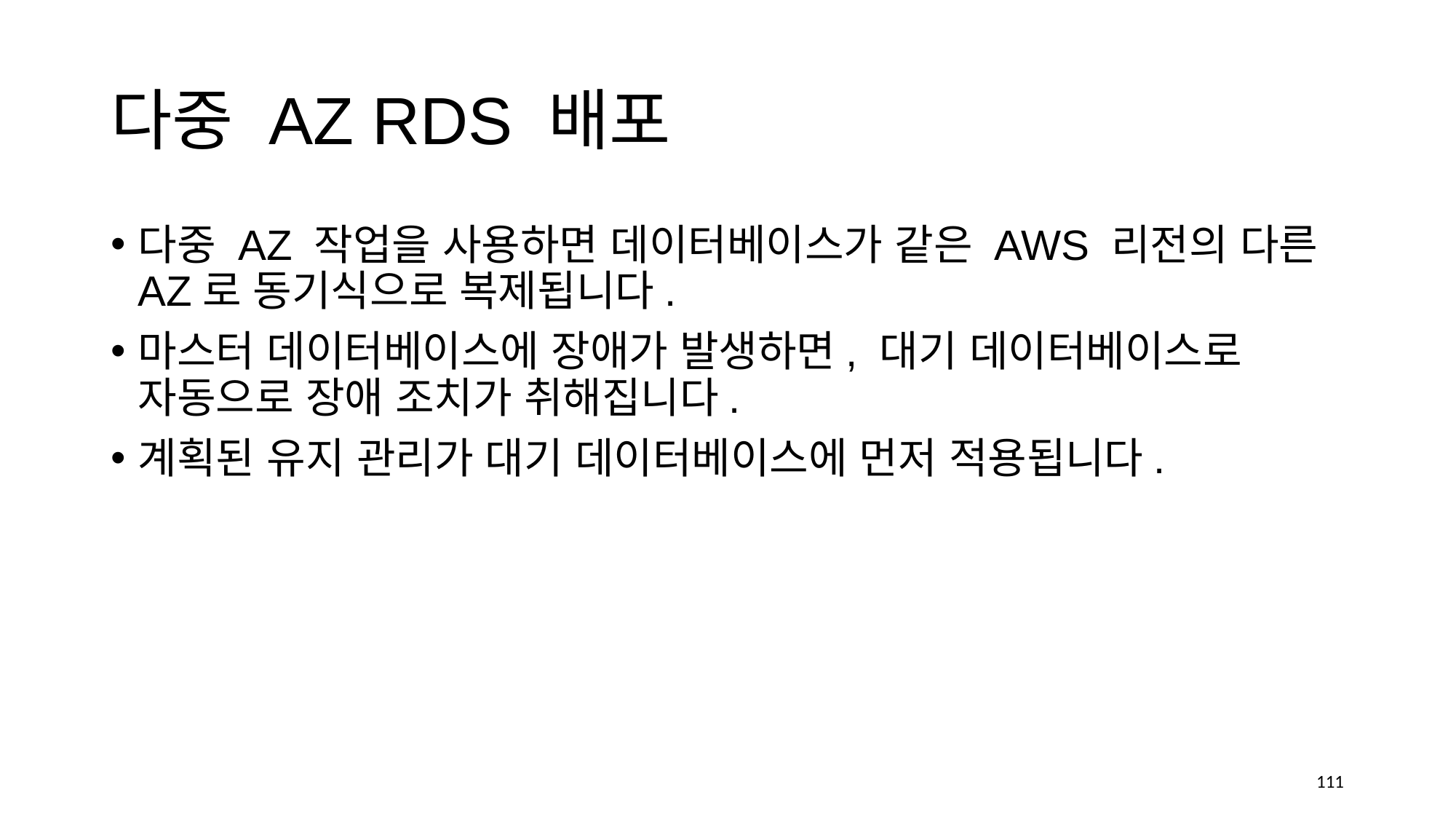

# 다중 AZ RDS 배포
다중 AZ 작업을 사용하면 데이터베이스가 같은 AWS 리전의 다른 AZ로 동기식으로 복제됩니다.
마스터 데이터베이스에 장애가 발생하면, 대기 데이터베이스로 자동으로 장애 조치가 취해집니다.
계획된 유지 관리가 대기 데이터베이스에 먼저 적용됩니다.

111